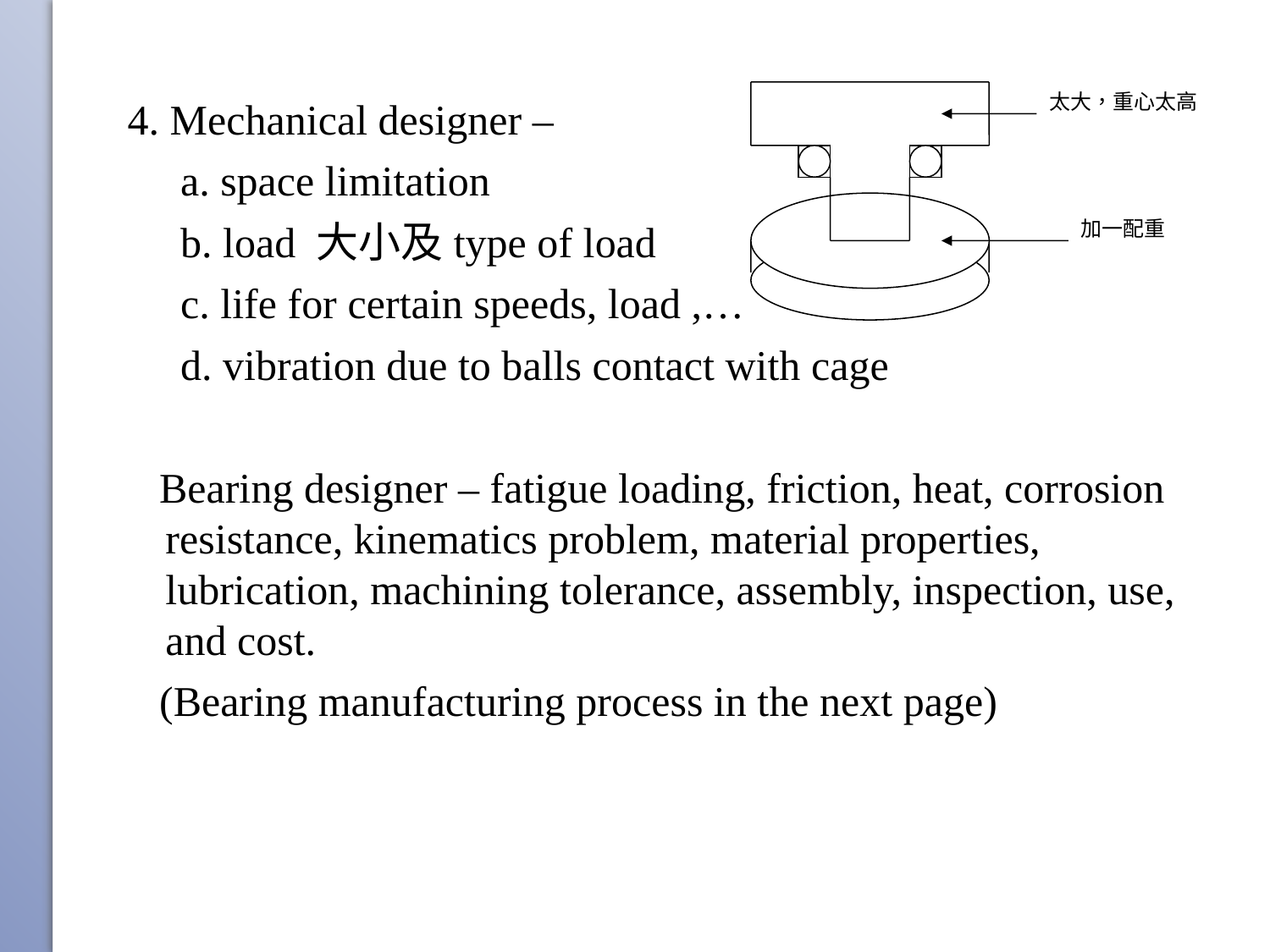

太大，重心太高

加一配重

4. Mechanical designer –
     a. space limitation
     b. load 大小及type of load
     c. life for certain speeds, load ,…
     d. vibration due to balls contact with cage

   Bearing designer – fatigue loading, friction, heat, corrosion resistance, kinematics problem, material properties, lubrication, machining tolerance, assembly, inspection, use, and cost.
   (Bearing manufacturing process in the next page)